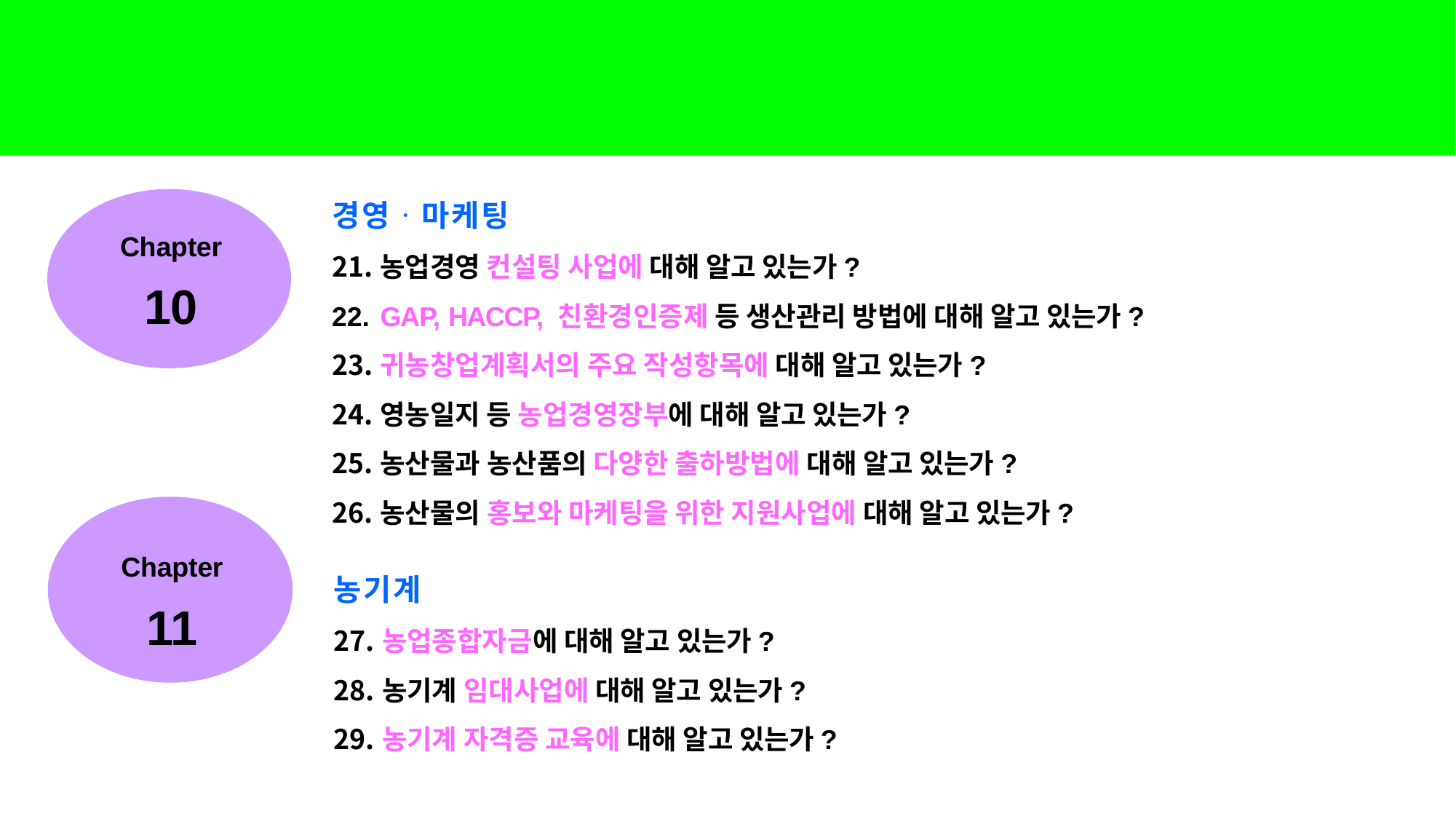

# 경영ᆞ마케팅
Chapter
10
농업경영 컨설팅 사업에 대해 알고 있는가?
GAP, HACCP, 친환경인증제 등 생산관리 방법에 대해 알고 있는가?
귀농창업계획서의 주요 작성항목에 대해 알고 있는가?
영농일지 등 농업경영장부에 대해 알고 있는가?
농산물과 농산품의 다양한 출하방법에 대해 알고 있는가?
농산물의 홍보와 마케팅을 위한 지원사업에 대해 알고 있는가?

Chapter
11
농기계
농업종합자금에 대해 알고 있는가?
농기계 임대사업에 대해 알고 있는가?
농기계 자격증 교육에 대해 알고 있는가?